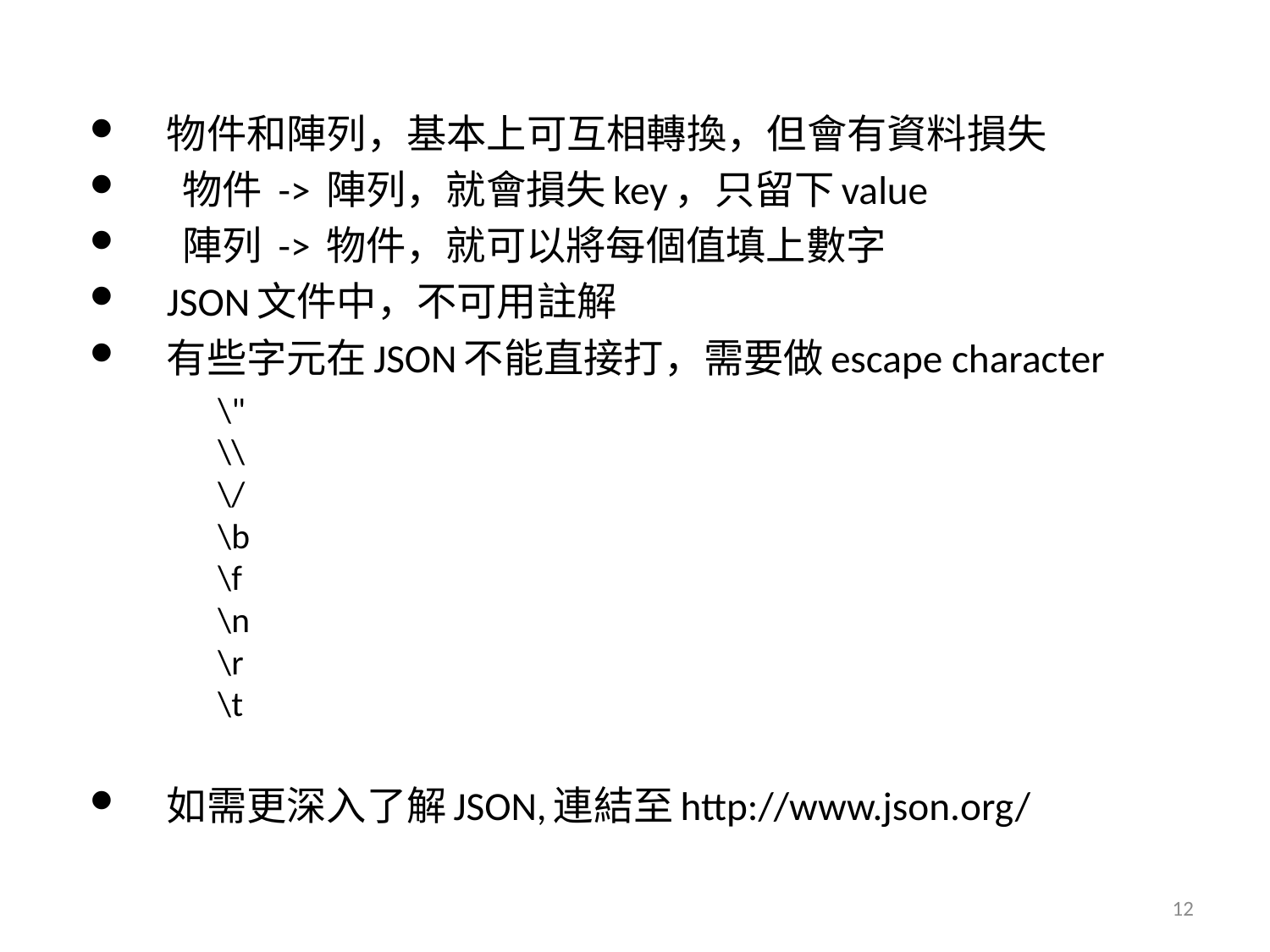

物件和陣列，基本上可互相轉換，但會有資料損失
 物件 -> 陣列，就會損失key，只留下value
 陣列 -> 物件，就可以將每個值填上數字
JSON文件中，不可用註解
有些字元在JSON不能直接打，需要做escape character
\"
\\
\/
\b
\f
\n
\r
\t

如需更深入了解JSON,連結至http://www.json.org/

12